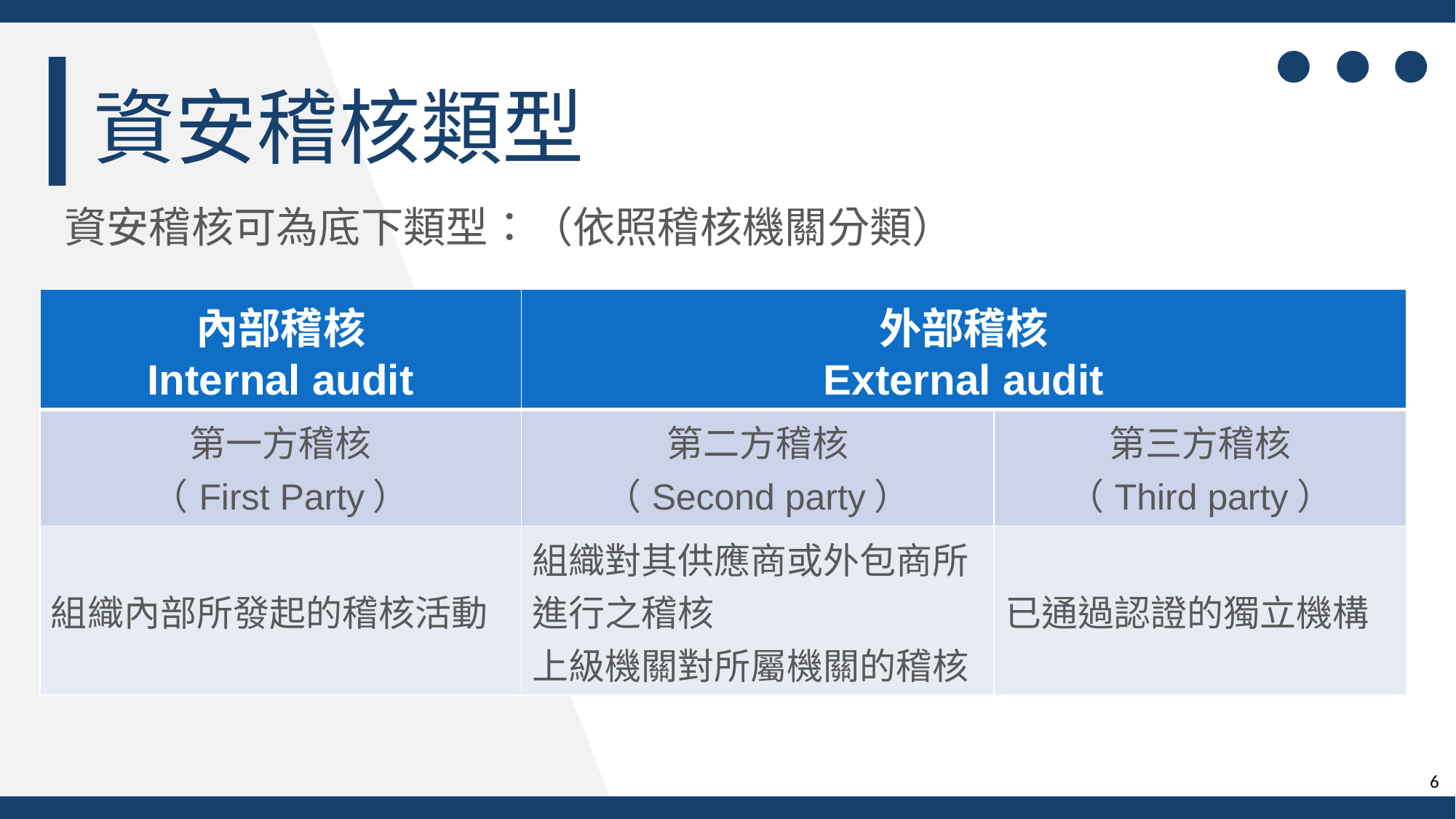

資安稽核類型
資安稽核可為底下類型：（依照稽核機關分類）
| 內部稽核 Internal audit | 外部稽核 External audit |  |
| --- | --- | --- |
| 第一方稽核 （First Party） | 第二方稽核 （Second party） | 第三方稽核 （Third party） |
| 組織內部所發起的稽核活動 | 組織對其供應商或外包商所進行之稽核 上級機關對所屬機關的稽核 | 已通過認證的獨立機構 |